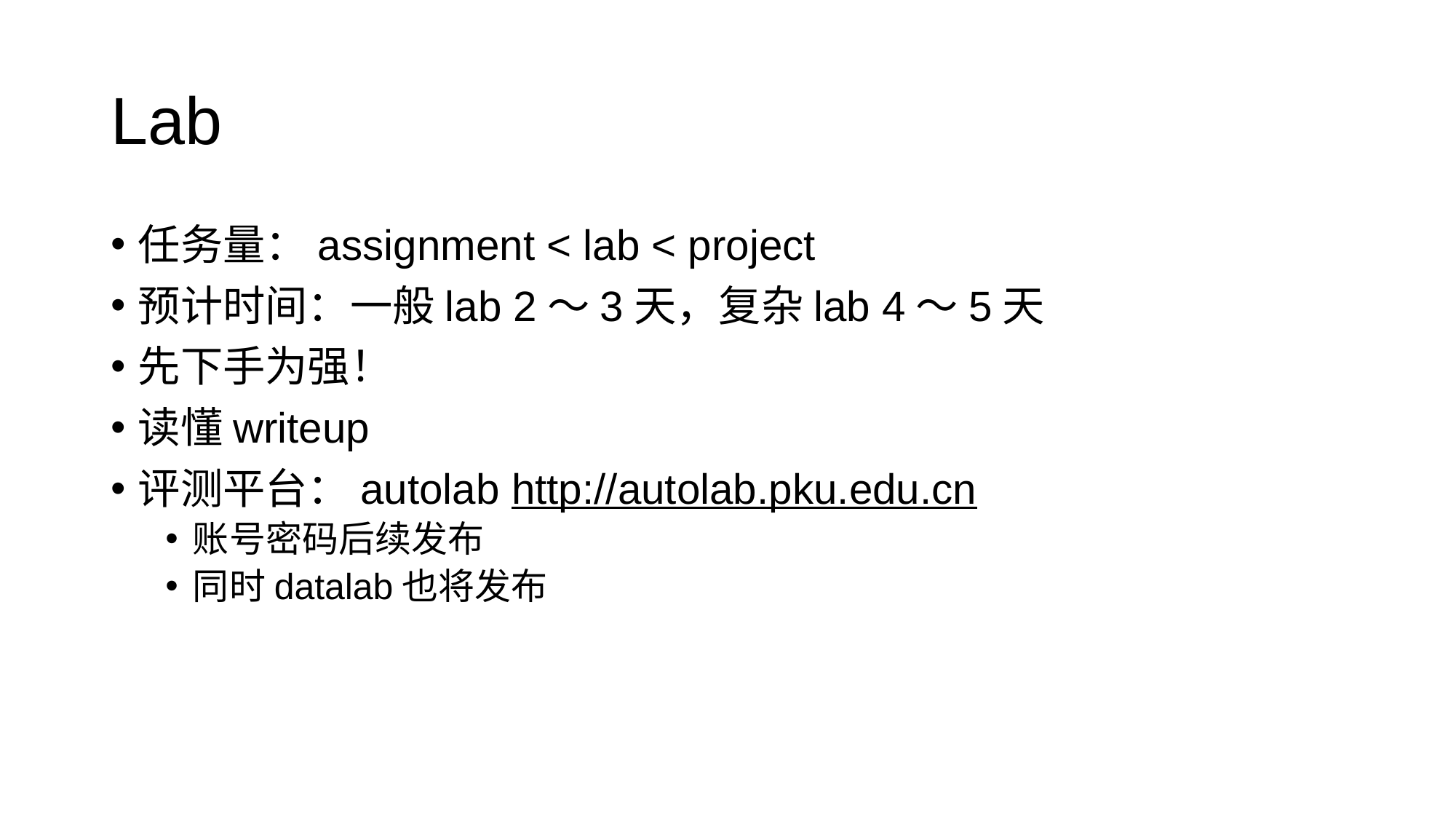

# Lab
任务量：assignment < lab < project
预计时间：一般lab 2～3天，复杂lab 4～5天
先下手为强！
读懂writeup
评测平台：autolab http://autolab.pku.edu.cn
账号密码后续发布
同时datalab也将发布